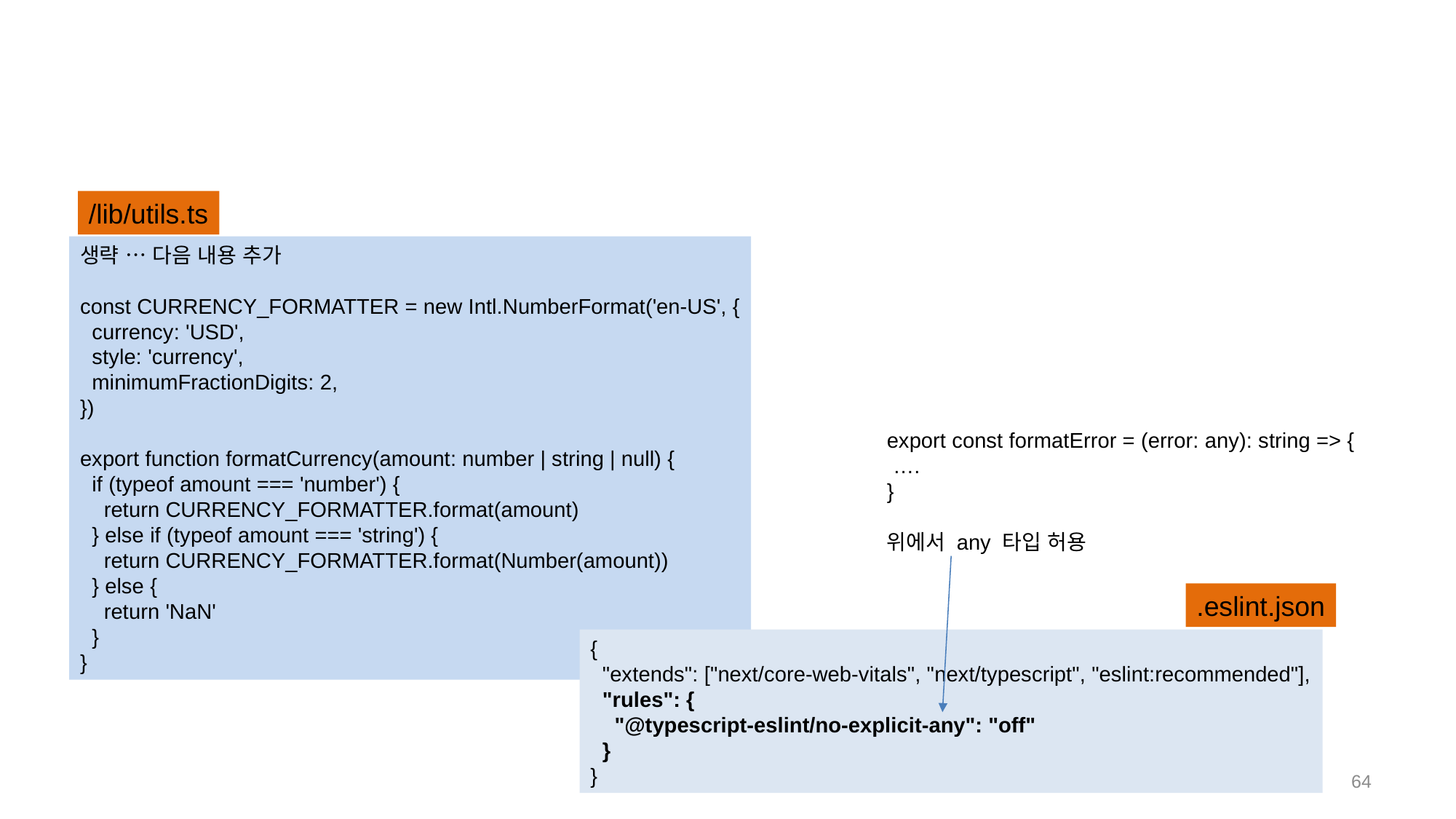

#

/lib/utils.ts
생략 … 다음 내용 추가

const CURRENCY_FORMATTER = new Intl.NumberFormat('en-US', {
  currency: 'USD',
  style: 'currency',
  minimumFractionDigits: 2,
})
export function formatCurrency(amount: number | string | null) {
  if (typeof amount === 'number') {
    return CURRENCY_FORMATTER.format(amount)
  } else if (typeof amount === 'string') {
    return CURRENCY_FORMATTER.format(Number(amount))
  } else {
    return 'NaN'
  }
}
export const formatError = (error: any): string => {
 ….
}
위에서 any 타입 허용
.eslint.json
{
  "extends": ["next/core-web-vitals", "next/typescript", "eslint:recommended"],
  "rules": {
    "@typescript-eslint/no-explicit-any": "off"
  }
}
64